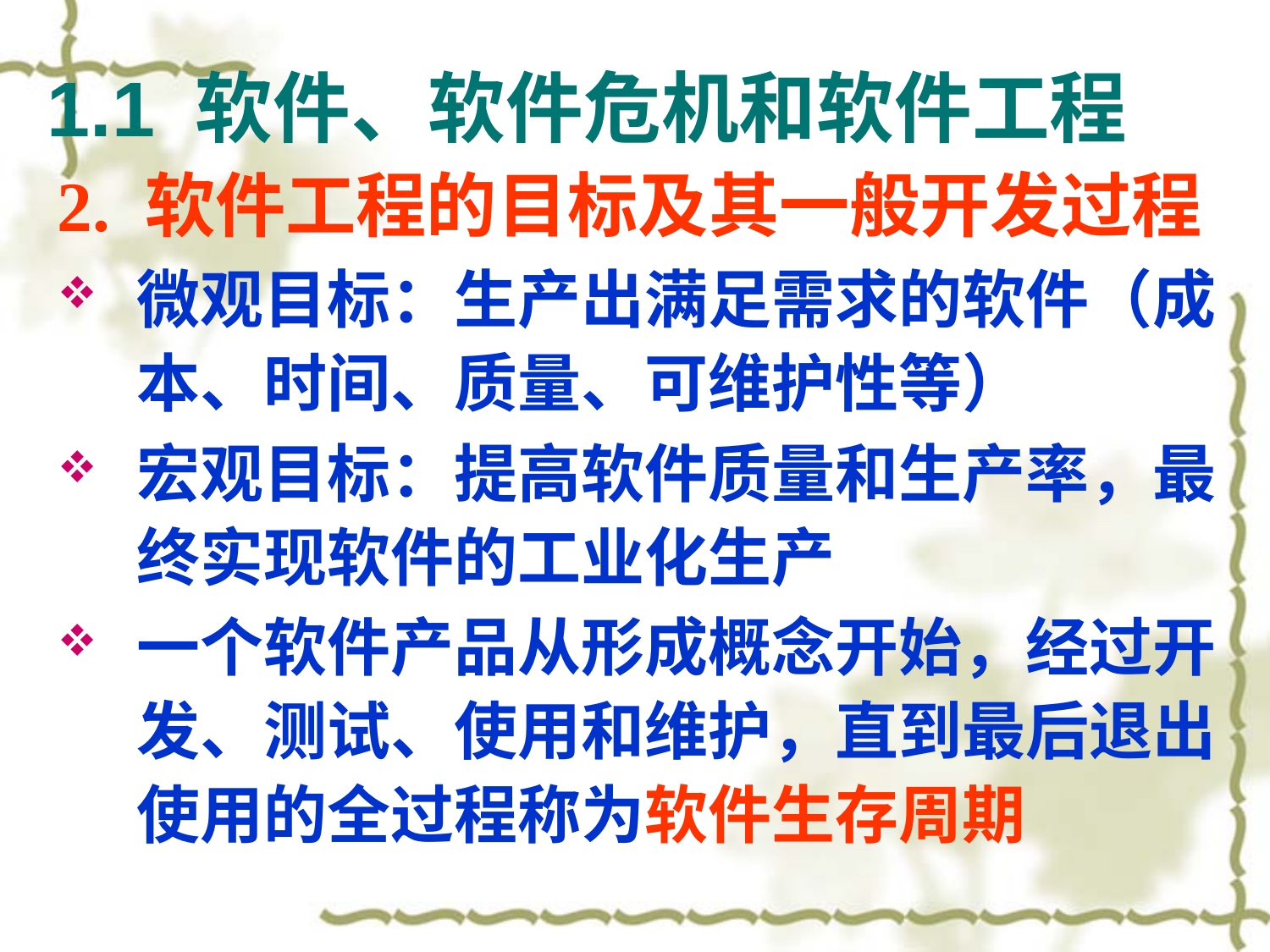

# 1.1 软件、软件危机和软件工程
2. 软件工程的目标及其一般开发过程
微观目标：生产出满足需求的软件（成本、时间、质量、可维护性等）
宏观目标：提高软件质量和生产率，最终实现软件的工业化生产
一个软件产品从形成概念开始，经过开发、测试、使用和维护，直到最后退出使用的全过程称为软件生存周期